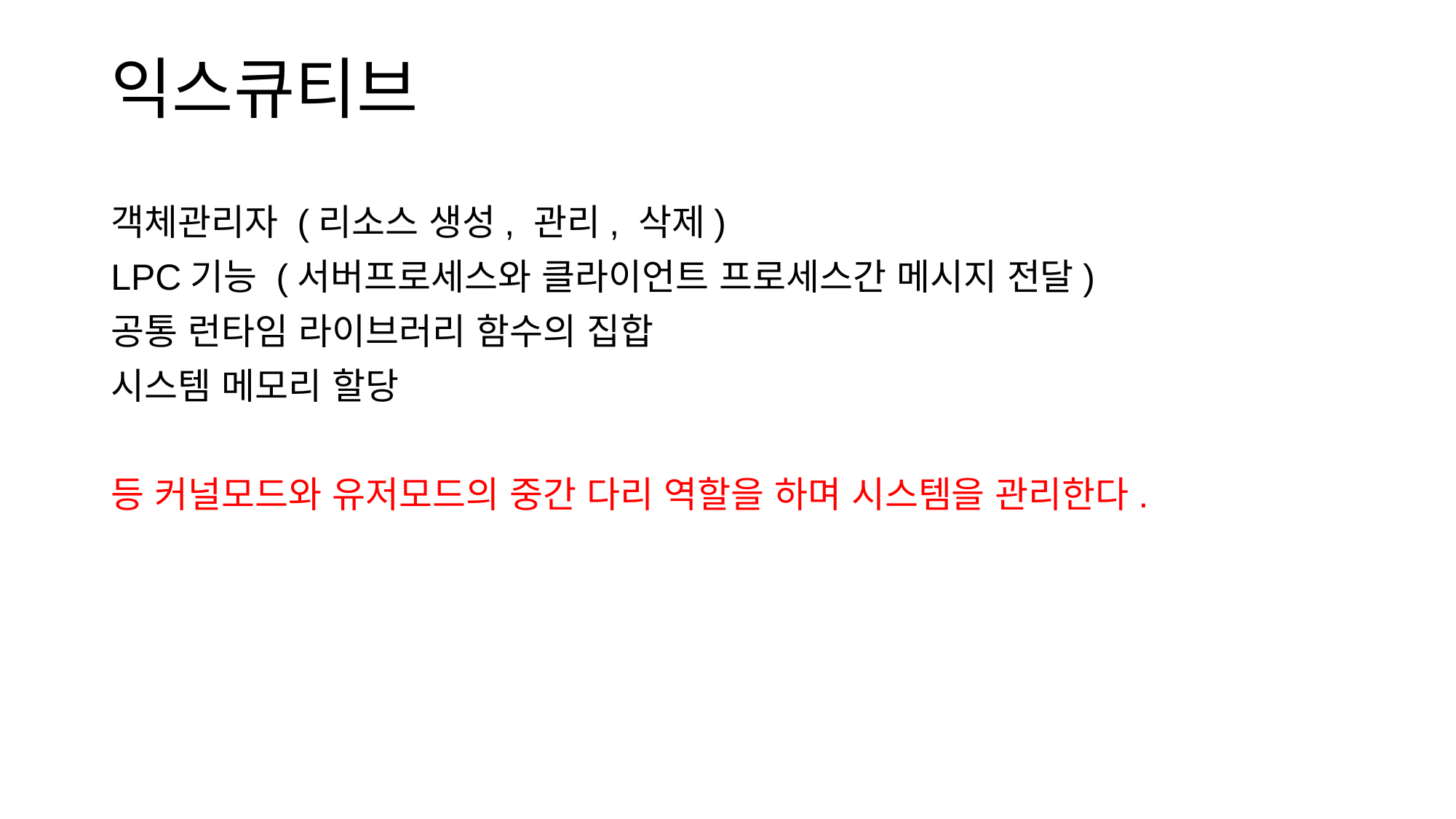

# 익스큐티브

객체관리자 (리소스 생성, 관리, 삭제)
LPC기능 (서버프로세스와 클라이언트 프로세스간 메시지 전달)
공통 런타임 라이브러리 함수의 집합
시스템 메모리 할당

등 커널모드와 유저모드의 중간 다리 역할을 하며 시스템을 관리한다.